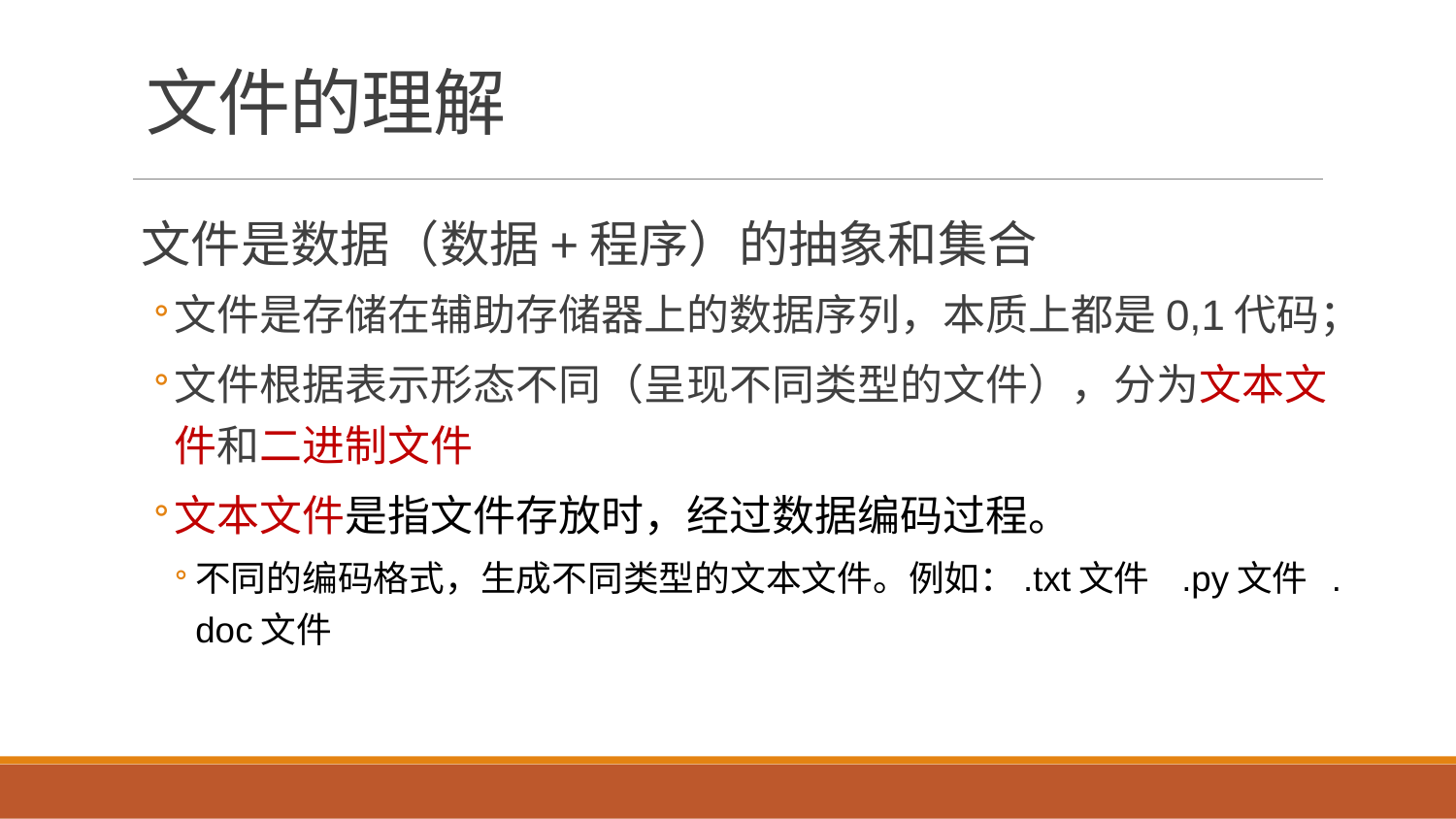

# 文件的理解
文件是数据（数据+程序）的抽象和集合
文件是存储在辅助存储器上的数据序列，本质上都是0,1代码；
文件根据表示形态不同（呈现不同类型的文件），分为文本文件和二进制文件
文本文件是指文件存放时，经过数据编码过程。
不同的编码格式，生成不同类型的文本文件。例如：.txt文件   .py文件  .doc文件